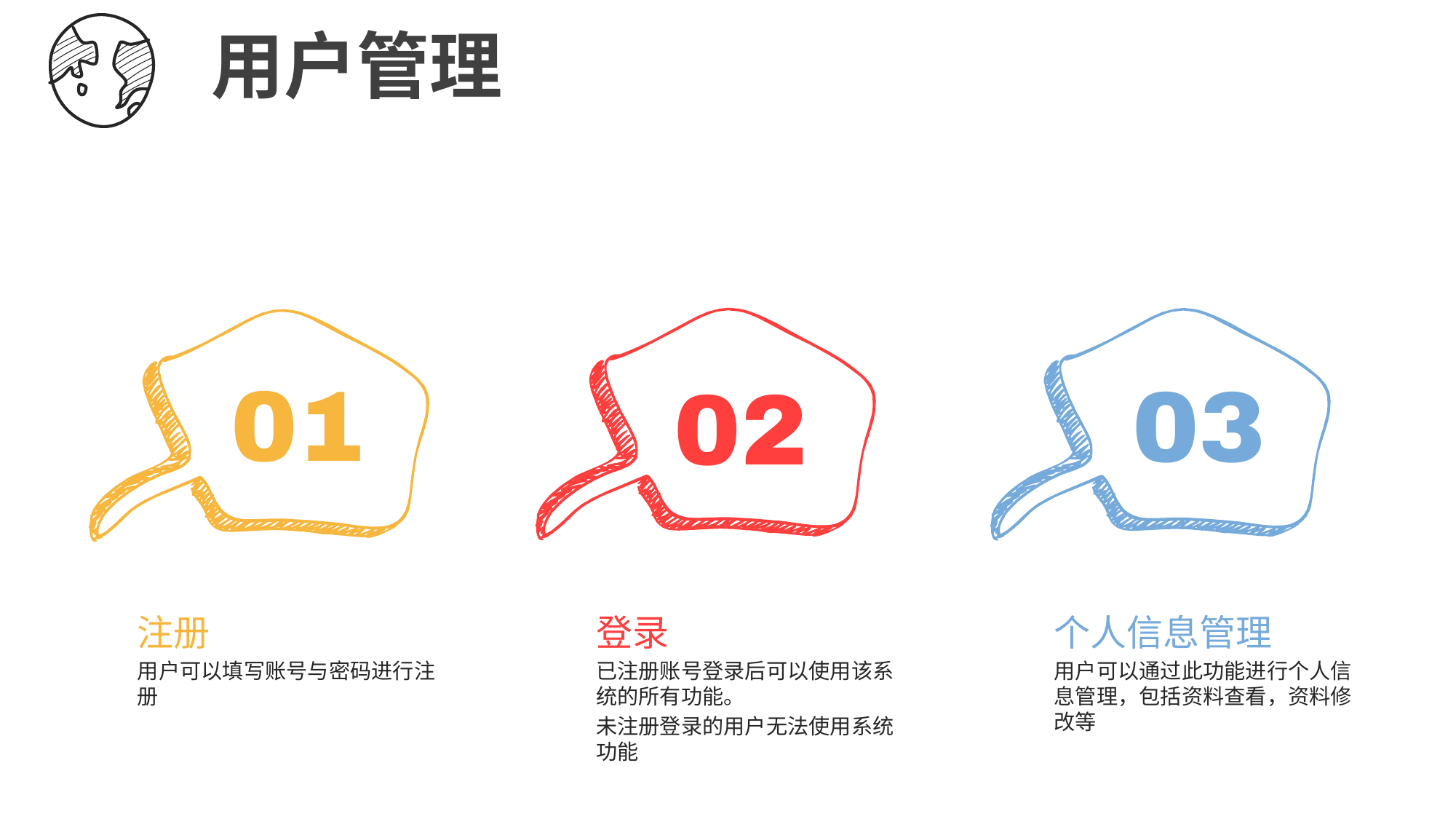

用户管理

02

03

01

登录
已注册账号登录后可以使用该系统的所有功能。
未注册登录的用户无法使用系统功能
个人信息管理
用户可以通过此功能进行个人信息管理，包括资料查看，资料修改等
注册
用户可以填写账号与密码进行注册